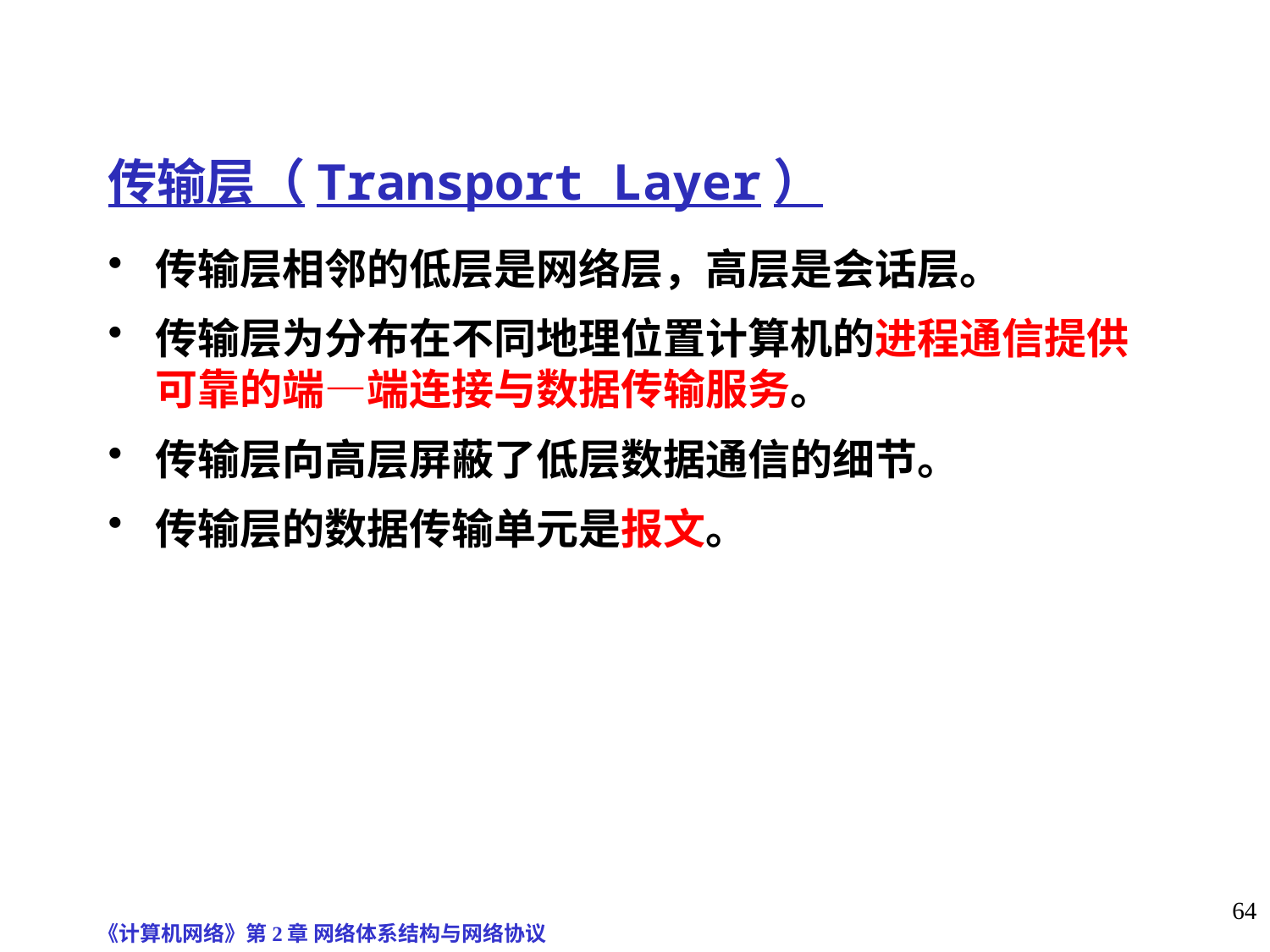

# 传输层（Transport Layer）
传输层相邻的低层是网络层，高层是会话层。
传输层为分布在不同地理位置计算机的进程通信提供可靠的端—端连接与数据传输服务。
传输层向高层屏蔽了低层数据通信的细节。
传输层的数据传输单元是报文。

《计算机网络》第2章 网络体系结构与网络协议
64